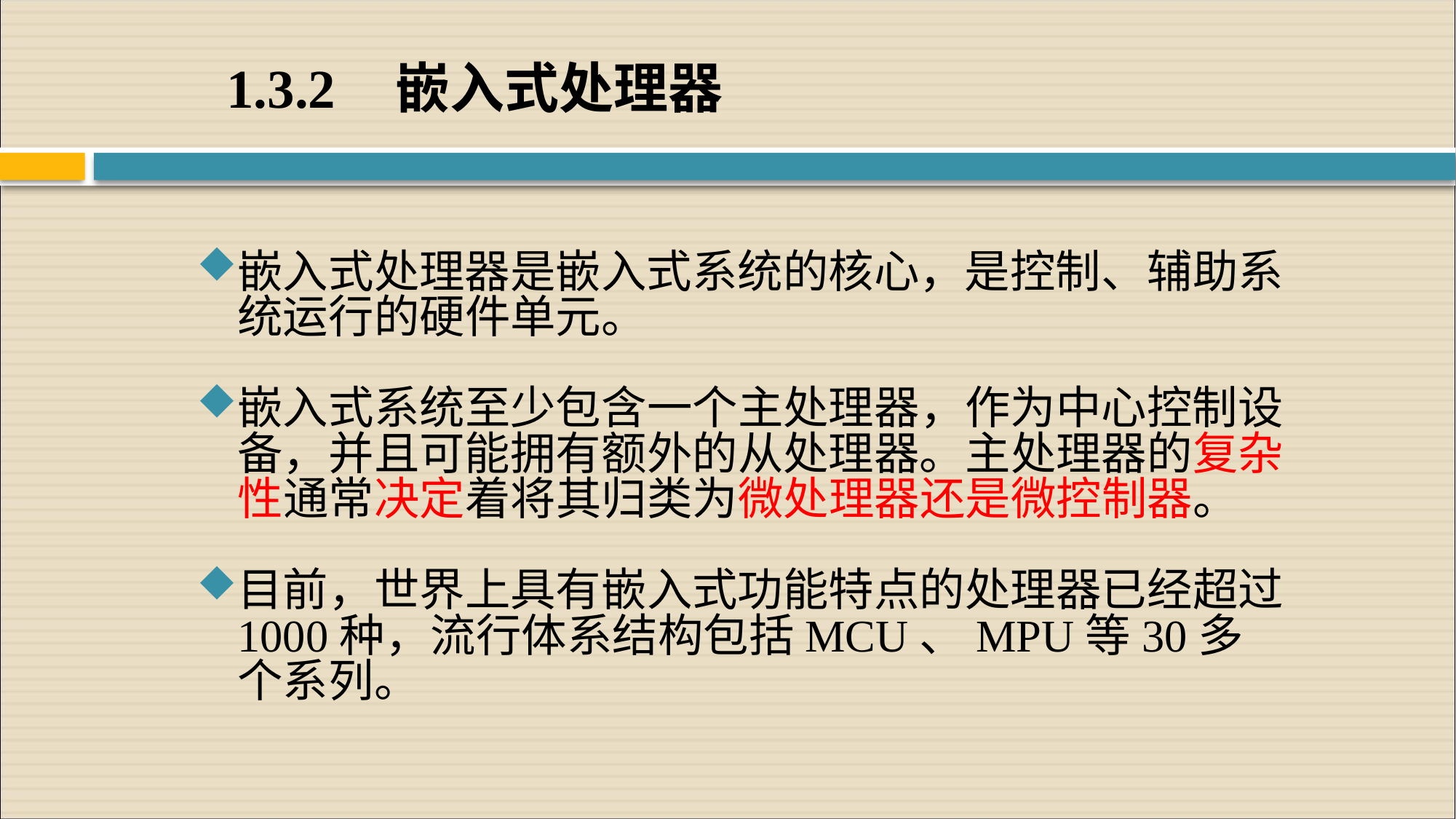

# 1.3.2  嵌入式处理器
嵌入式处理器是嵌入式系统的核心，是控制、辅助系统运行的硬件单元。

嵌入式系统至少包含一个主处理器，作为中心控制设备，并且可能拥有额外的从处理器。主处理器的复杂性通常决定着将其归类为微处理器还是微控制器。

目前，世界上具有嵌入式功能特点的处理器已经超过1000种，流行体系结构包括MCU、MPU等30多个系列。